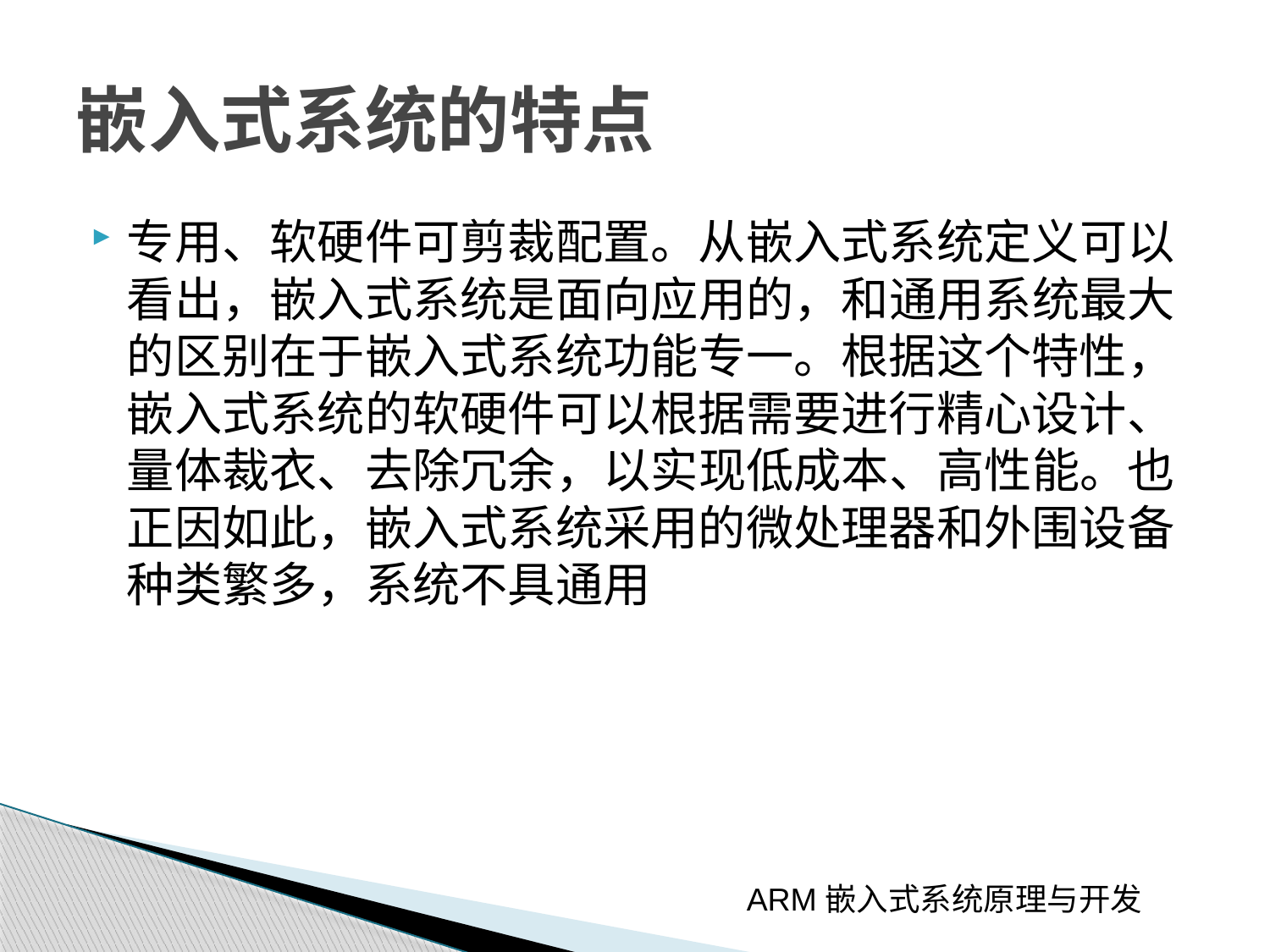

# 嵌入式系统的特点
专用、软硬件可剪裁配置。从嵌入式系统定义可以看出，嵌入式系统是面向应用的，和通用系统最大的区别在于嵌入式系统功能专一。根据这个特性，嵌入式系统的软硬件可以根据需要进行精心设计、量体裁衣、去除冗余，以实现低成本、高性能。也正因如此，嵌入式系统采用的微处理器和外围设备种类繁多，系统不具通用
ARM嵌入式系统原理与开发